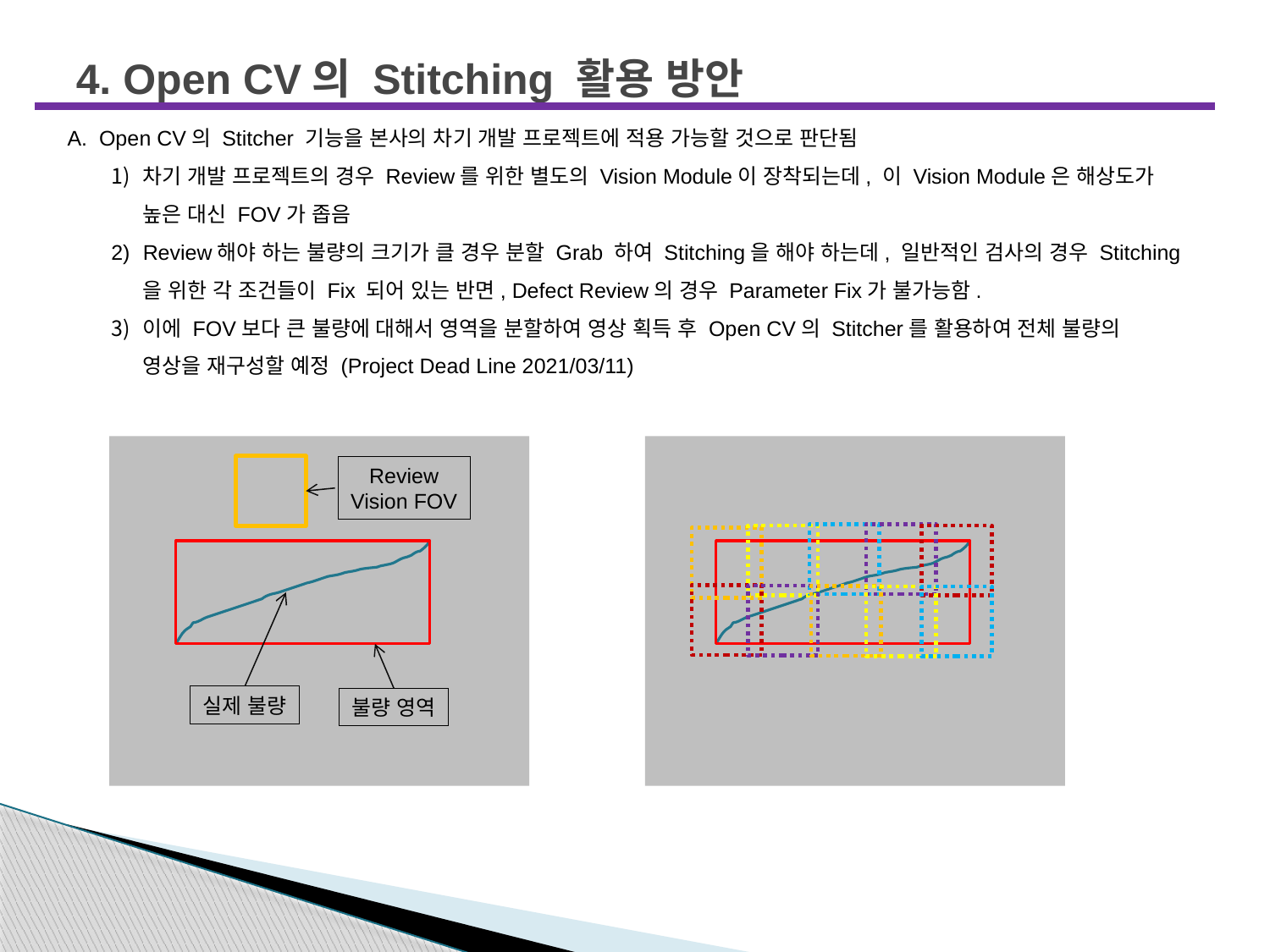

# 4. Open CV의 Stitching 활용 방안
Open CV의 Stitcher 기능을 본사의 차기 개발 프로젝트에 적용 가능할 것으로 판단됨
차기 개발 프로젝트의 경우 Review를 위한 별도의 Vision Module이 장착되는데, 이 Vision Module은 해상도가 높은 대신 FOV가 좁음
Review해야 하는 불량의 크기가 클 경우 분할 Grab 하여 Stitching을 해야 하는데, 일반적인 검사의 경우 Stitching을 위한 각 조건들이 Fix 되어 있는 반면, Defect Review의 경우 Parameter Fix가 불가능함.
이에 FOV보다 큰 불량에 대해서 영역을 분할하여 영상 획득 후 Open CV의 Stitcher를 활용하여 전체 불량의 영상을 재구성할 예정 (Project Dead Line 2021/03/11)

Review
Vision FOV

실제 불량
불량 영역